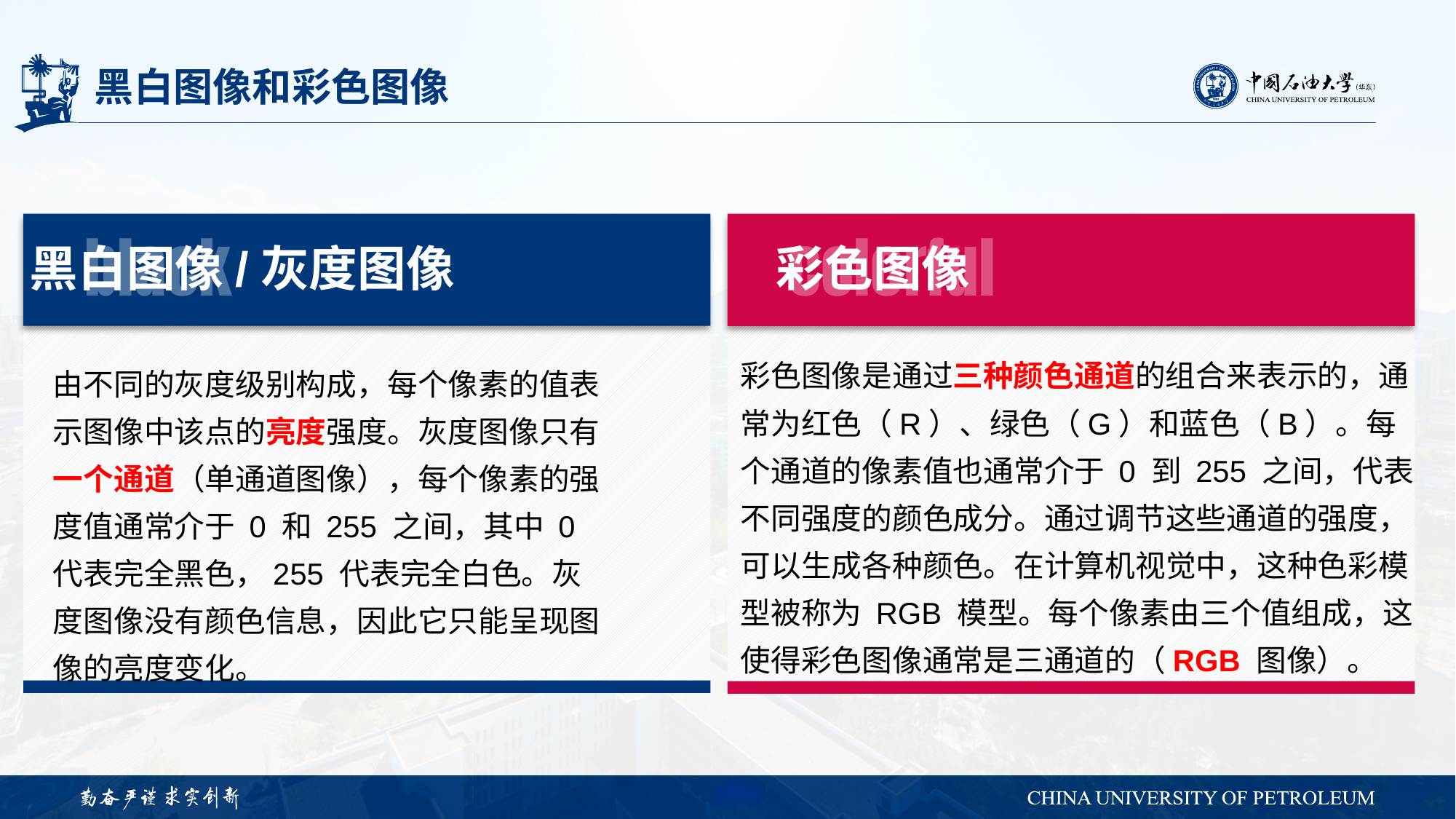

# 黑白图像和彩色图像

black
黑白图像/灰度图像

由不同的灰度级别构成，每个像素的值表示图像中该点的亮度强度。灰度图像只有一个通道（单通道图像），每个像素的强度值通常介于 0 和 255 之间，其中 0 代表完全黑色，255 代表完全白色。灰度图像没有颜色信息，因此它只能呈现图像的亮度变化。

colorful
彩色图像

彩色图像是通过三种颜色通道的组合来表示的，通常为红色（R）、绿色（G）和蓝色（B）。每个通道的像素值也通常介于 0 到 255 之间，代表不同强度的颜色成分。通过调节这些通道的强度，可以生成各种颜色。在计算机视觉中，这种色彩模型被称为 RGB 模型。每个像素由三个值组成，这使得彩色图像通常是三通道的（RGB 图像）。